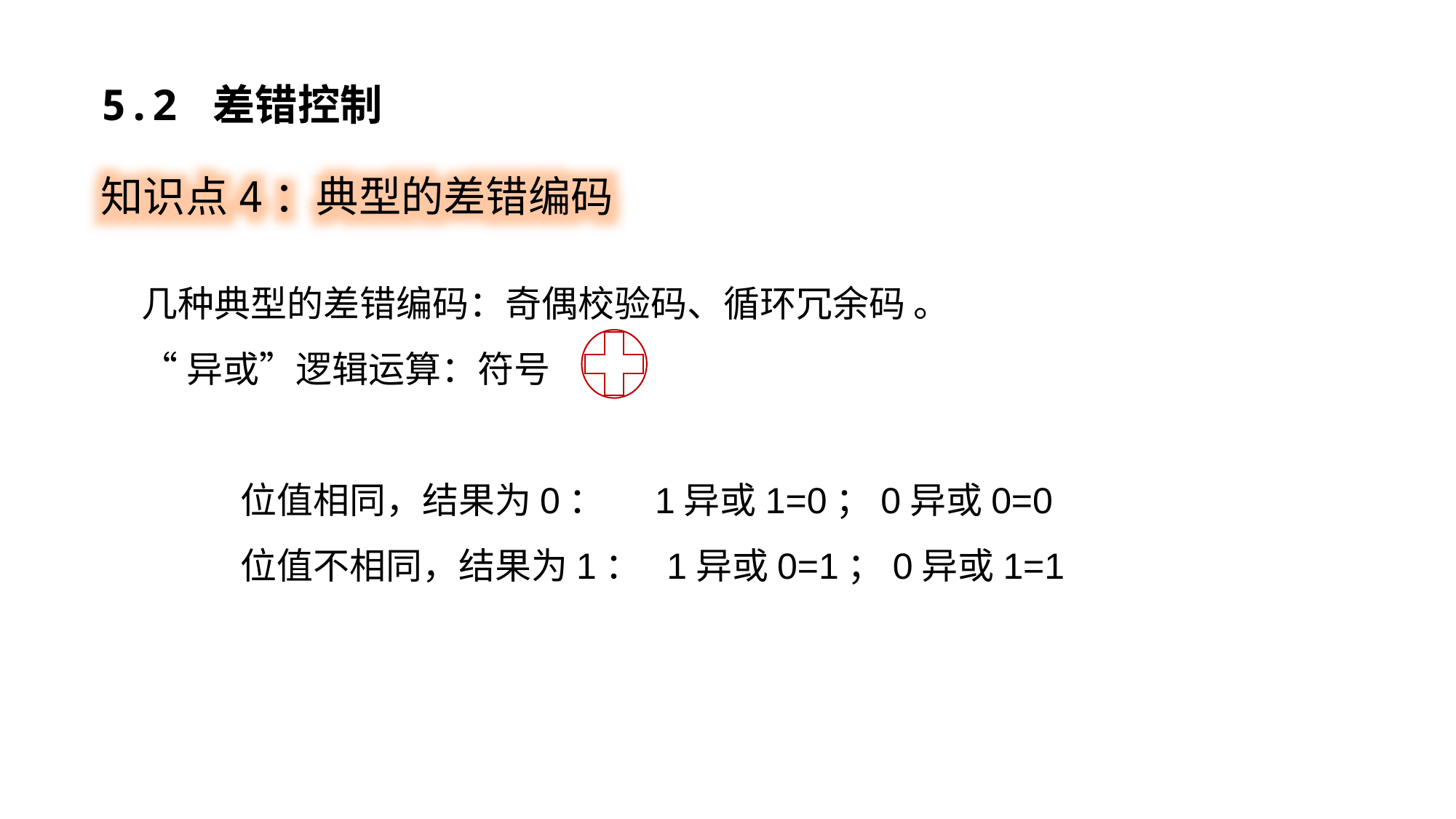

5.2 差错控制
知识点4：典型的差错编码
几种典型的差错编码：奇偶校验码、循环冗余码 。
“异或”逻辑运算：符号

           位值相同，结果为0：     1异或1=0；0异或0=0
           位值不相同，结果为1：  1异或0=1；0异或1=1